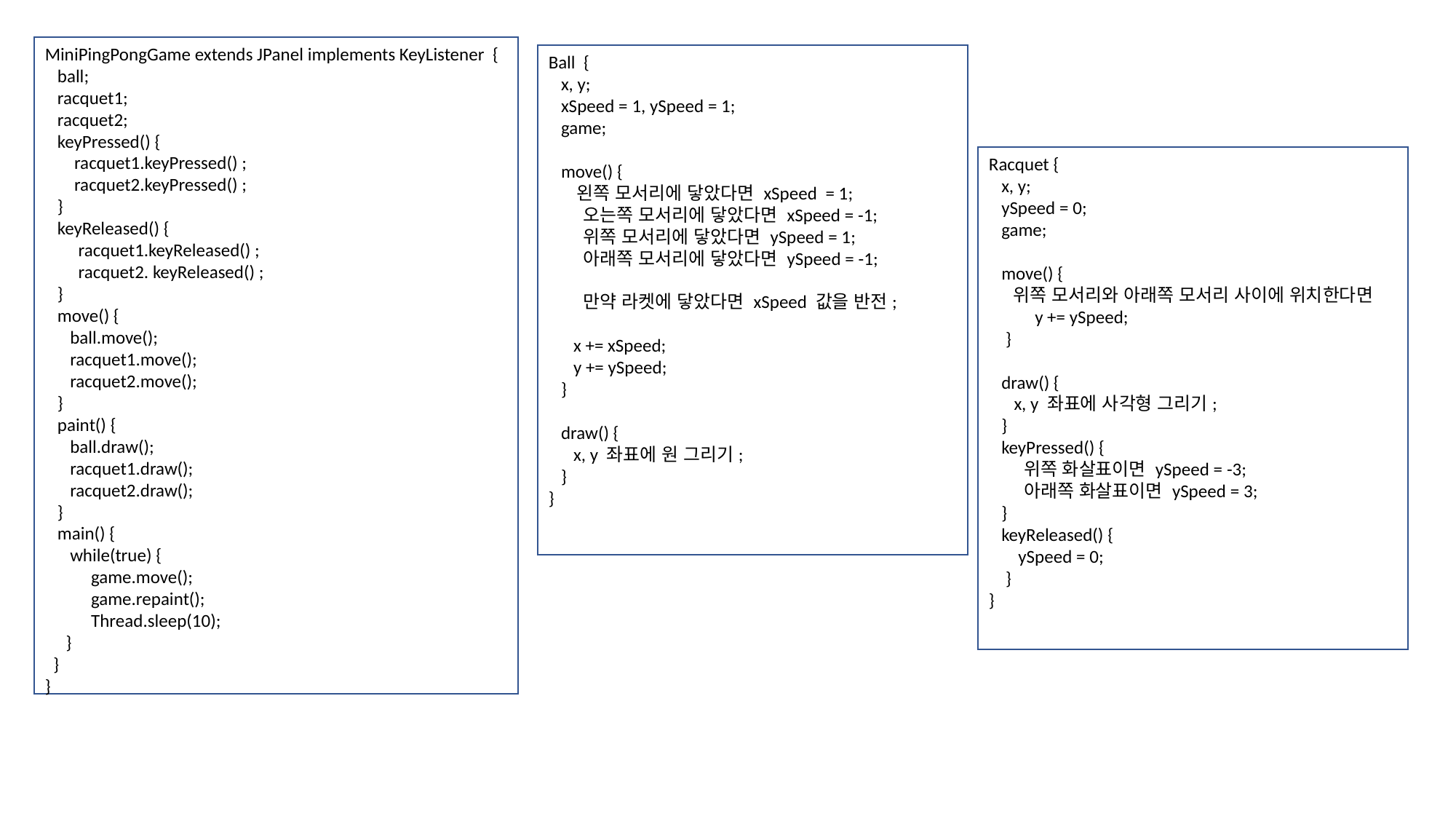

MiniPingPongGame extends JPanel implements KeyListener  {
   ball;
   racquet1;
   racquet2;
   keyPressed() {
       racquet1.keyPressed() ;
       racquet2.keyPressed() ;
   }
   keyReleased() {
        racquet1.keyReleased() ;
        racquet2. keyReleased() ;
   }
   move() {
      ball.move();
      racquet1.move();
      racquet2.move();
   }
   paint() {
      ball.draw();
      racquet1.draw();
      racquet2.draw();
   }
   main() {
      while(true) {
           game.move();
           game.repaint();
           Thread.sleep(10);
     }
  }
}

Ball  {
   x, y;
   xSpeed = 1, ySpeed = 1;
   game;

   move() {
      왼쪽 모서리에 닿았다면 xSpeed  = 1;
      오는쪽 모서리에 닿았다면 xSpeed = -1;
      위쪽 모서리에 닿았다면 ySpeed = 1;
      아래쪽 모서리에 닿았다면 ySpeed = -1;

      만약 라켓에 닿았다면 xSpeed 값을 반전;

      x += xSpeed;
      y += ySpeed;
   }

   draw() {
      x, y 좌표에 원 그리기;
   }
}

Racquet {
   x, y;
   ySpeed = 0;
   game;

   move() {
     위쪽 모서리와 아래쪽 모서리 사이에 위치한다면
           y += ySpeed;
    }

   draw() {
      x, y 좌표에 사각형 그리기;
   }
   keyPressed() {
      위쪽 화살표이면 ySpeed = -3;
      아래쪽 화살표이면 ySpeed = 3;
   }
   keyReleased() {
       ySpeed = 0;
    }
}